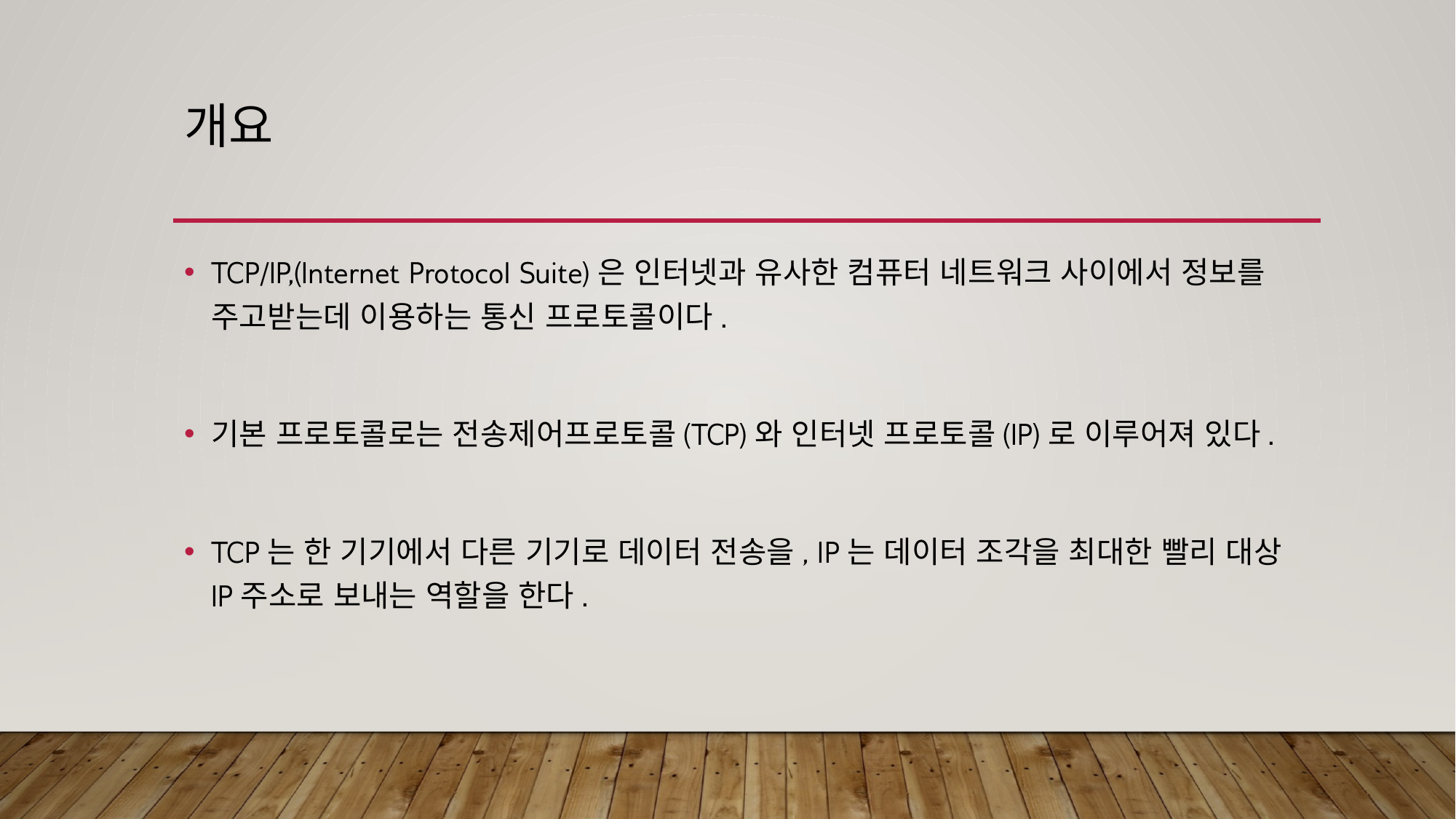

# 개요
TCP/IP,(Internet Protocol Suite)은 인터넷과 유사한 컴퓨터 네트워크 사이에서 정보를 주고받는데 이용하는 통신 프로토콜이다.

기본 프로토콜로는 전송제어프로토콜(TCP)와 인터넷 프로토콜(IP)로 이루어져 있다.

TCP는 한 기기에서 다른 기기로 데이터 전송을, IP는 데이터 조각을 최대한 빨리 대상 IP주소로 보내는 역할을 한다.